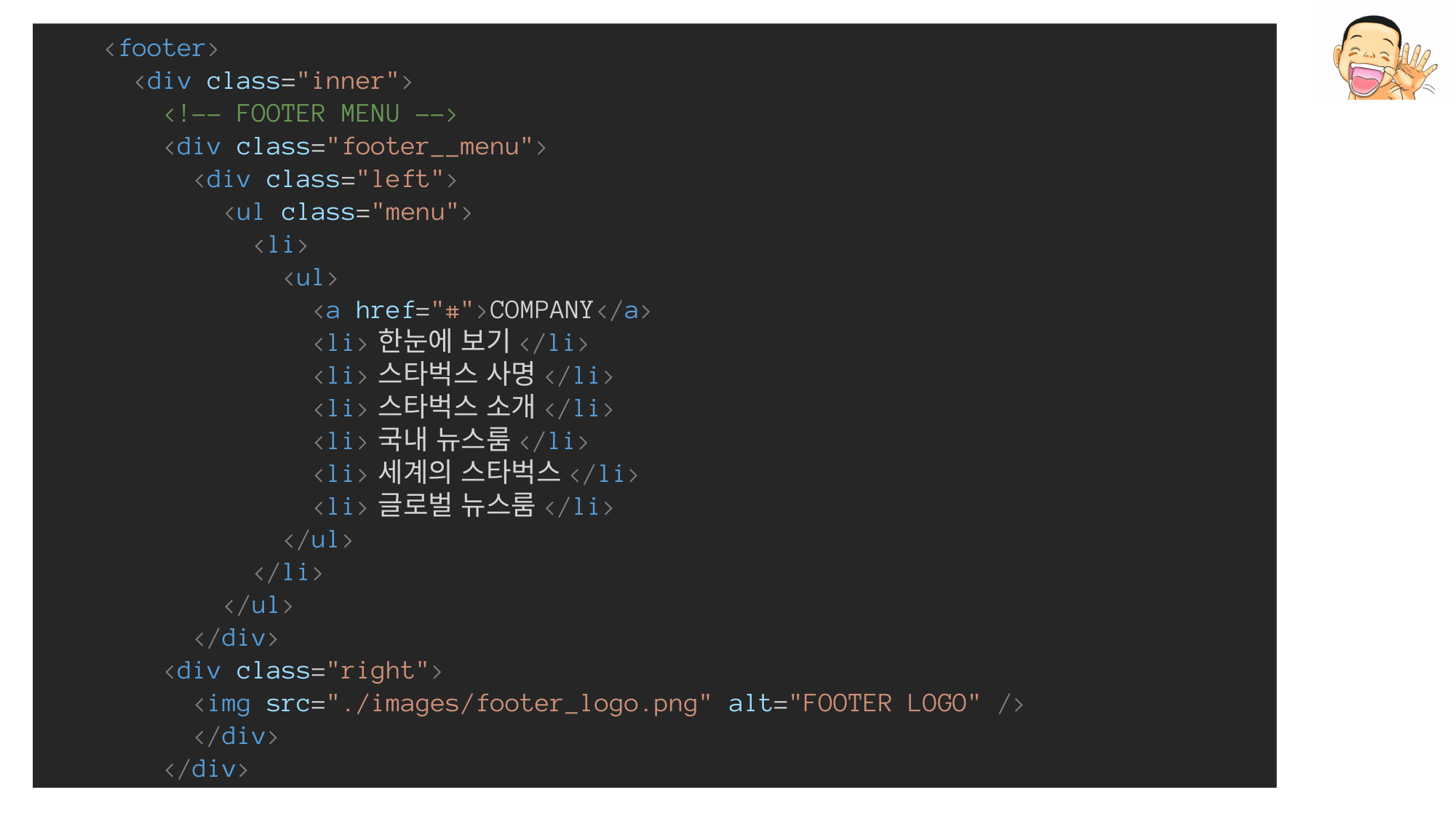

<footer>
      <div class="inner">
        <!-- FOOTER MENU -->
        <div class="footer__menu">
          <div class="left">
            <ul class="menu">
              <li>
                <ul>
                  <a href="#">COMPANY</a>
                  <li>한눈에 보기</li>
                  <li>스타벅스 사명</li>
                  <li>스타벅스 소개</li>
                  <li>국내 뉴스룸</li>
                  <li>세계의 스타벅스</li>
                  <li>글로벌 뉴스룸</li>
                </ul>
              </li>
            </ul>
          </div>
        <div class="right">
          <img src="./images/footer_logo.png" alt="FOOTER LOGO" />
          </div>
        </div>